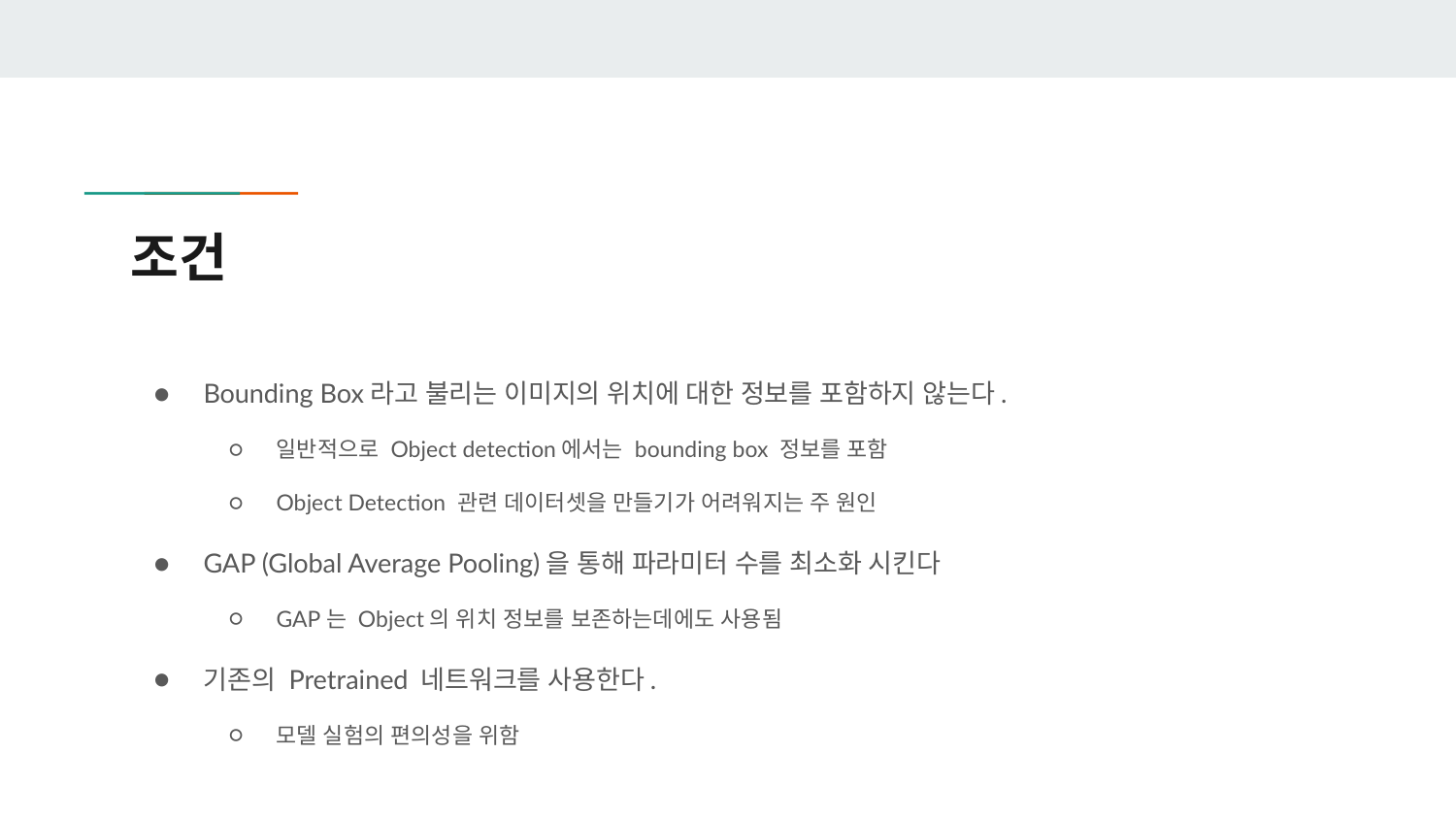

# 조건
Bounding Box라고 불리는 이미지의 위치에 대한 정보를 포함하지 않는다.
일반적으로 Object detection에서는 bounding box 정보를 포함
Object Detection 관련 데이터셋을 만들기가 어려워지는 주 원인
GAP (Global Average Pooling)을 통해 파라미터 수를 최소화 시킨다
GAP는 Object의 위치 정보를 보존하는데에도 사용됨
기존의 Pretrained 네트워크를 사용한다.
모델 실험의 편의성을 위함